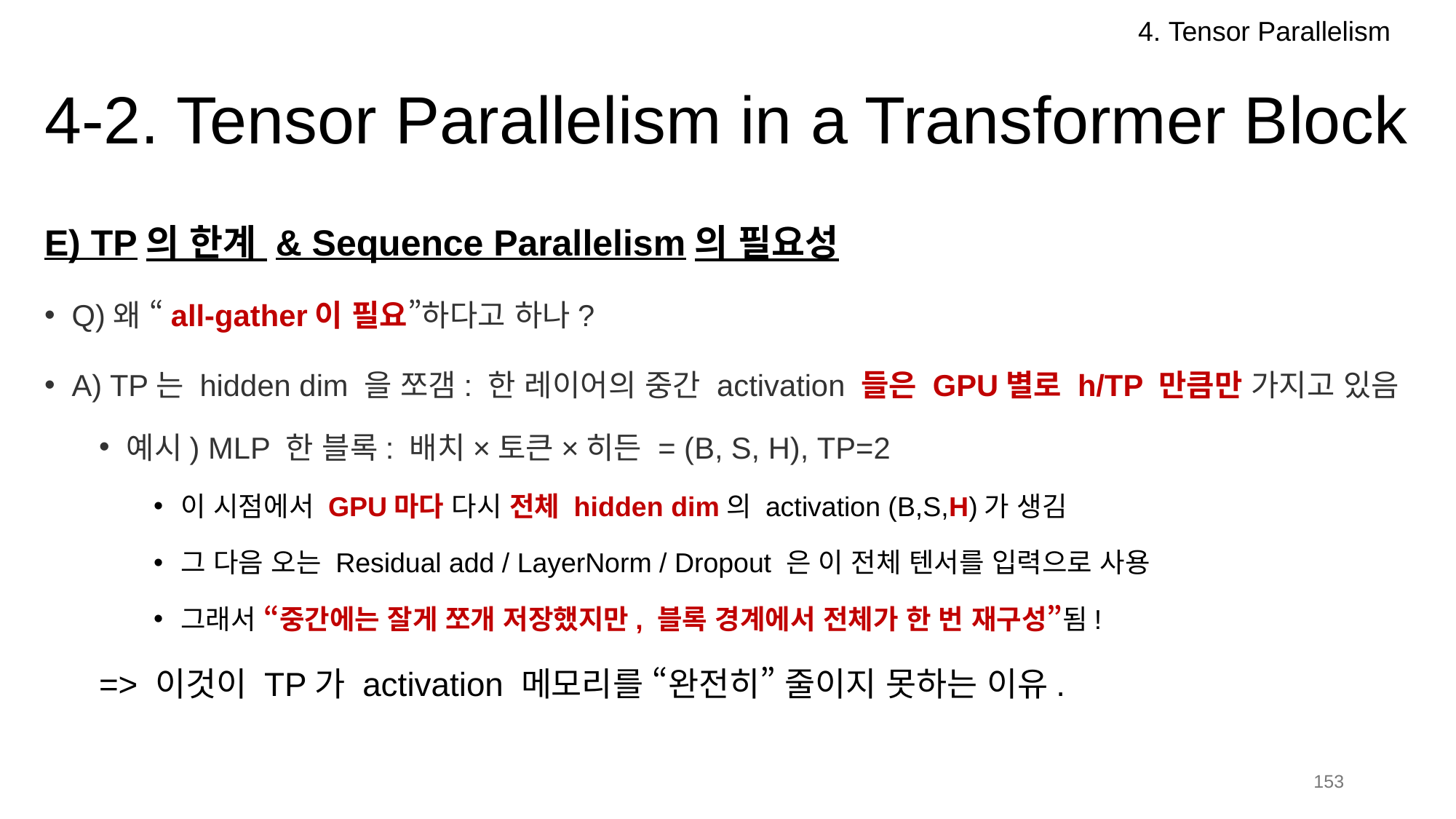

4. Tensor Parallelism
# 4-2. Tensor Parallelism in a Transformer Block
E) TP의 한계 & Sequence Parallelism의 필요성
Q)왜 “all-gather이 필요”하다고 하나?
A) TP는 hidden dim 을 쪼갬: 한 레이어의 중간 activation 들은 GPU별로 h/TP 만큼만 가지고 있음
예시) MLP 한 블록: 배치×토큰×히든 = (B, S, H), TP=2
이 시점에서 GPU마다 다시 전체 hidden dim의 activation (B,S,H)가 생김
그 다음 오는 Residual add / LayerNorm / Dropout 은 이 전체 텐서를 입력으로 사용
그래서 “중간에는 잘게 쪼개 저장했지만, 블록 경계에서 전체가 한 번 재구성”됨!
=> 이것이 TP가 activation 메모리를 “완전히” 줄이지 못하는 이유.

153